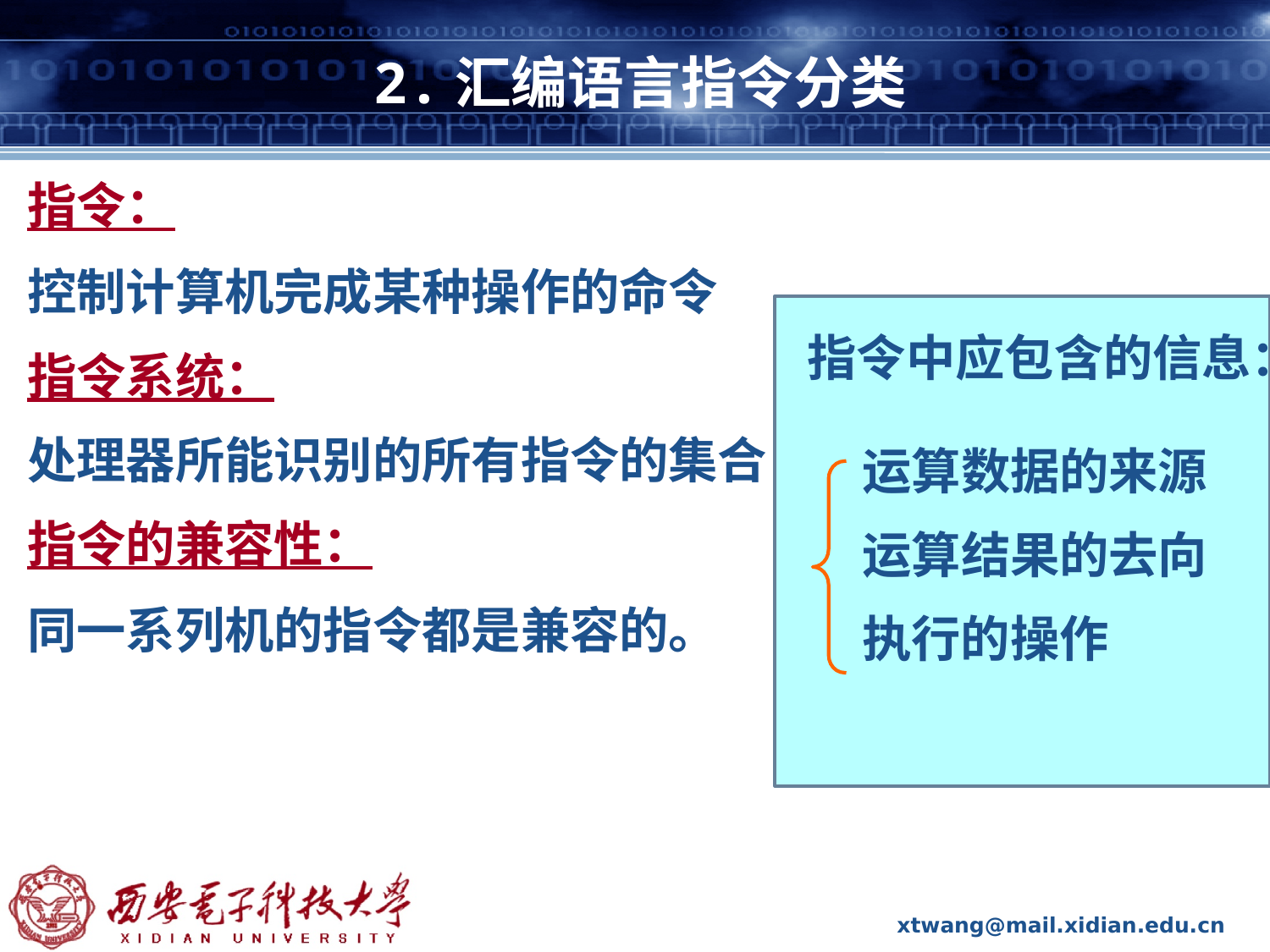

# 2.汇编语言指令分类
指令：
控制计算机完成某种操作的命令
指令系统：
处理器所能识别的所有指令的集合
指令的兼容性：
同一系列机的指令都是兼容的。

指令中应包含的信息：
运算数据的来源
运算结果的去向
执行的操作